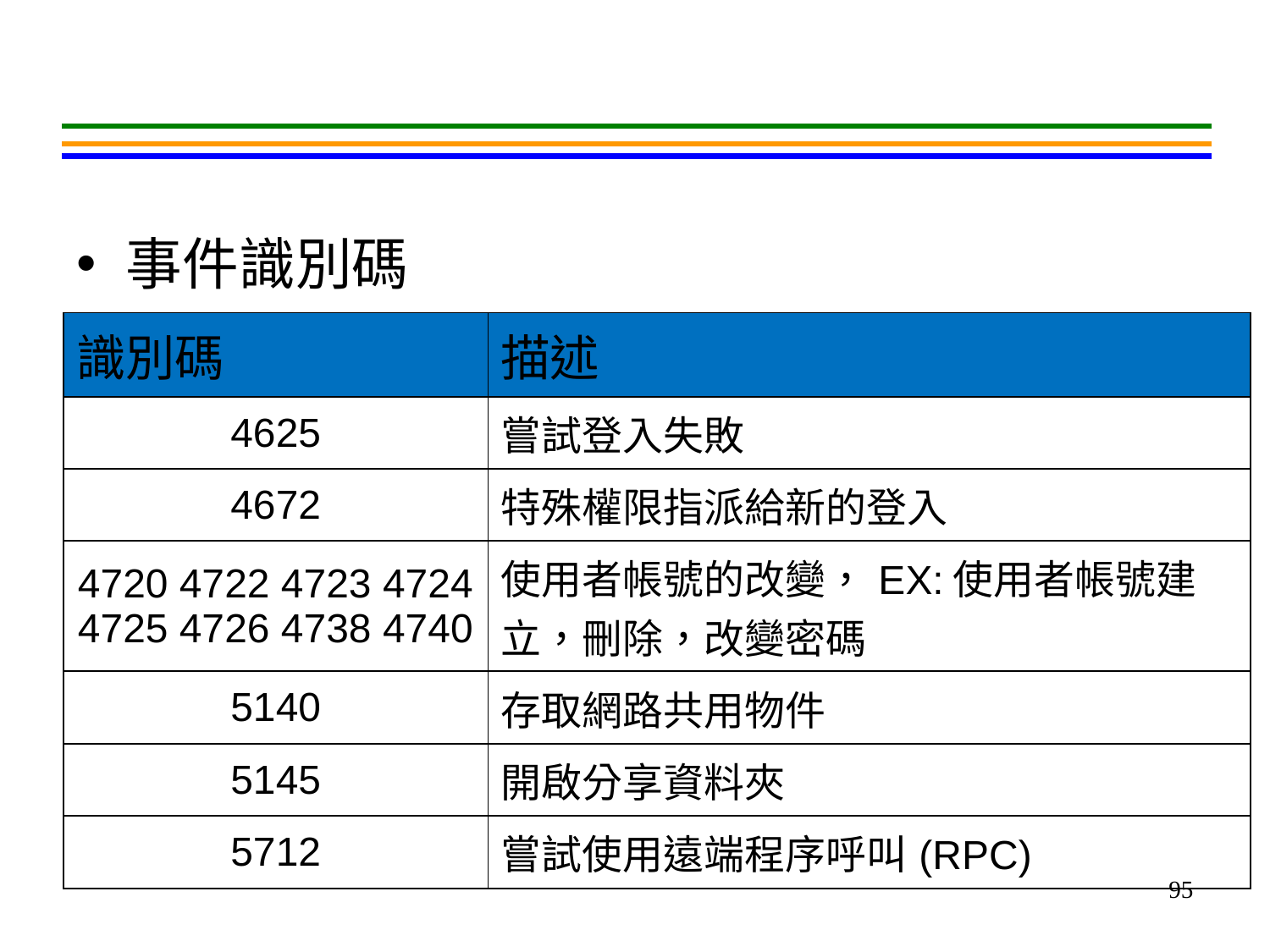

#
事件識別碼

| 識別碼 | 描述 |
| --- | --- |
| 4625 | 嘗試登入失敗 |
| 4672 | 特殊權限指派給新的登入 |
| 4720 4722 4723 4724 4725 4726 4738 4740 | 使用者帳號的改變，EX:使用者帳號建立，刪除，改變密碼 |
| 5140 | 存取網路共用物件 |
| 5145 | 開啟分享資料夾 |
| 5712 | 嘗試使用遠端程序呼叫(RPC) |
95